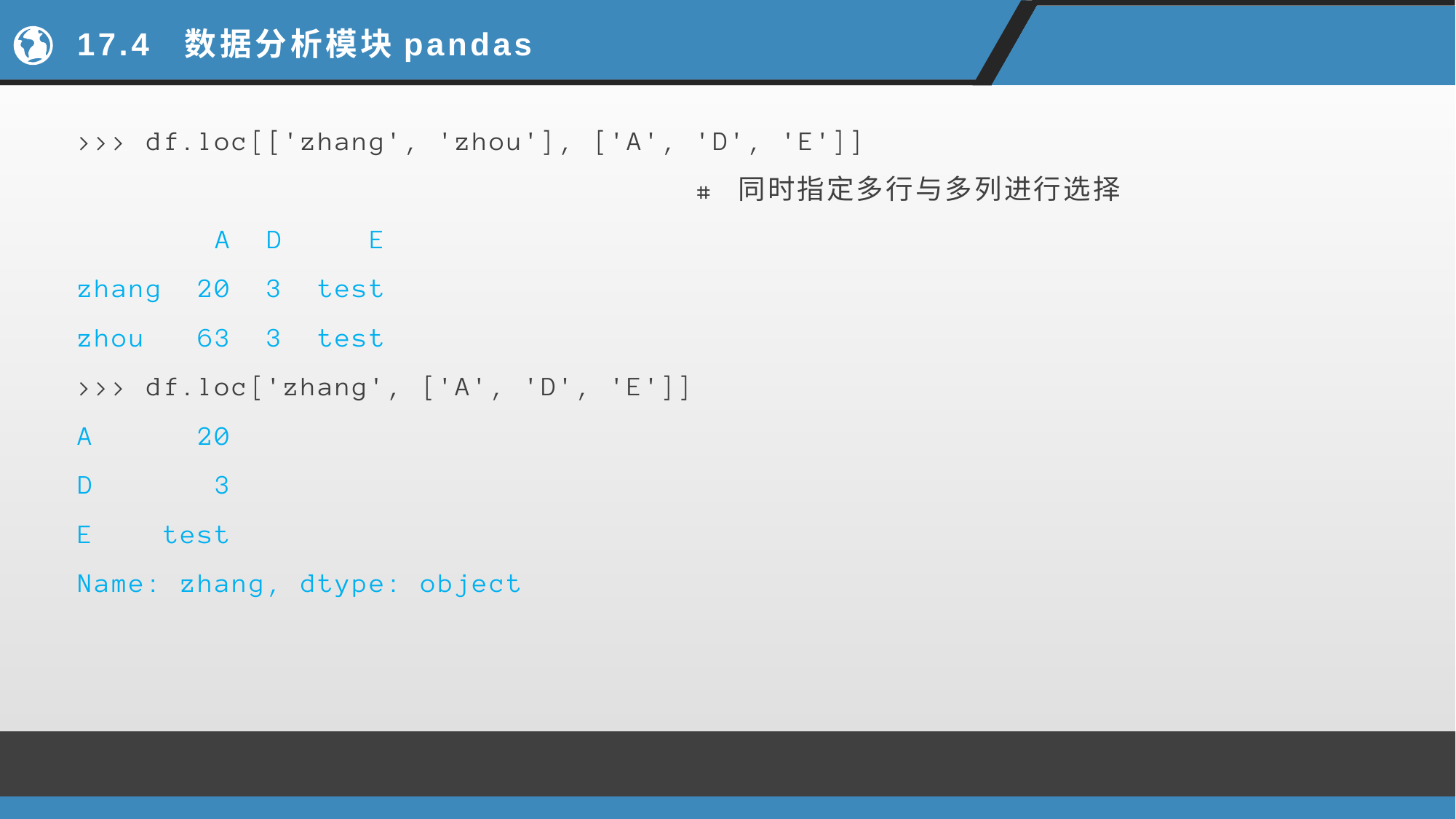

# 17.4  数据分析模块pandas

>>> df.loc[['zhang', 'zhou'], ['A', 'D', 'E']]
                                    # 同时指定多行与多列进行选择
        A  D     E
zhang  20  3  test
zhou   63  3  test
>>> df.loc['zhang', ['A', 'D', 'E']]
A      20
D       3
E    test
Name: zhang, dtype: object